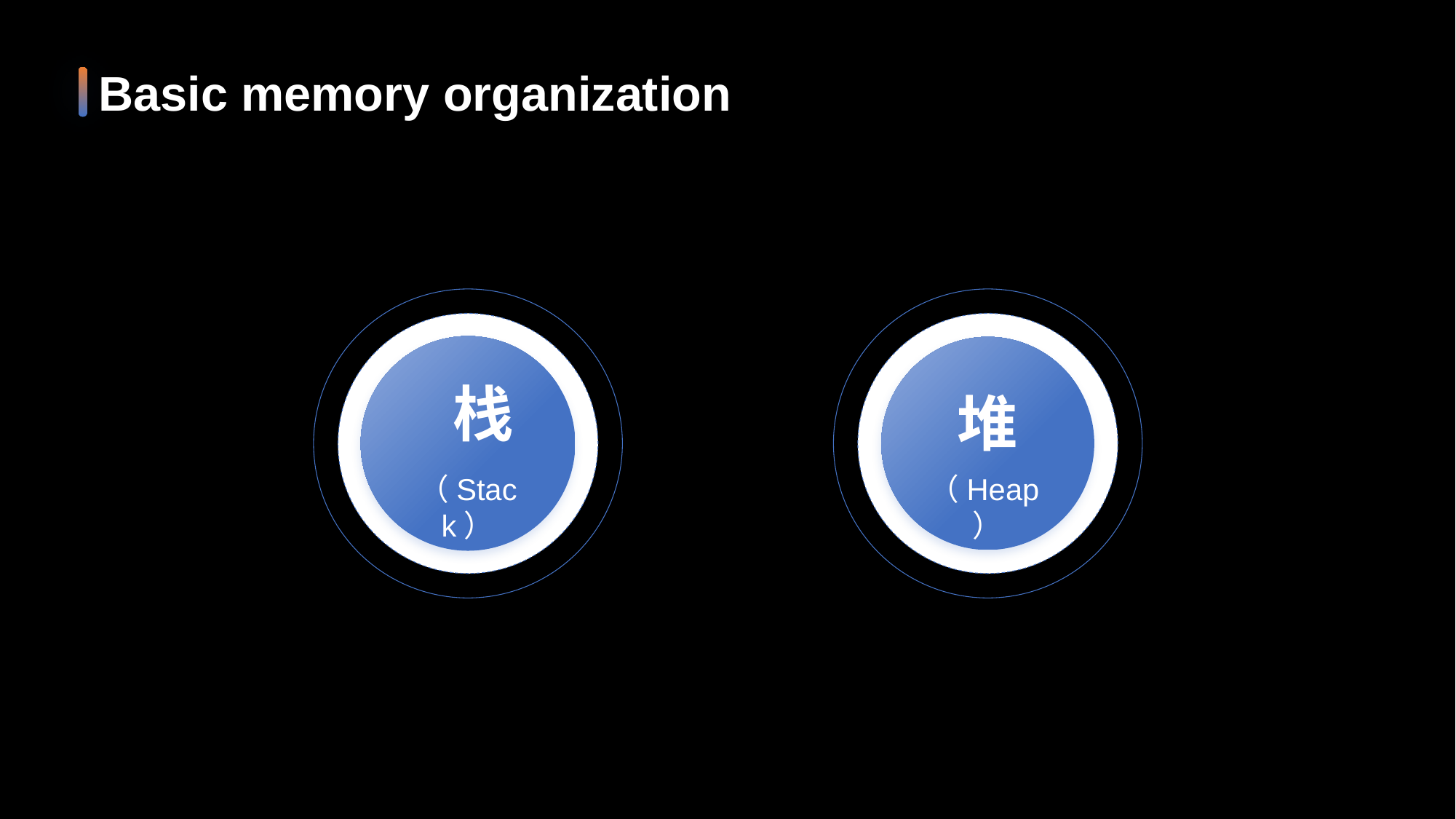

Basic memory organization

核心要点
核心要点

栈

堆
核心要点
核心要点
核心要点
核心要点
（Stack）
（Heap）